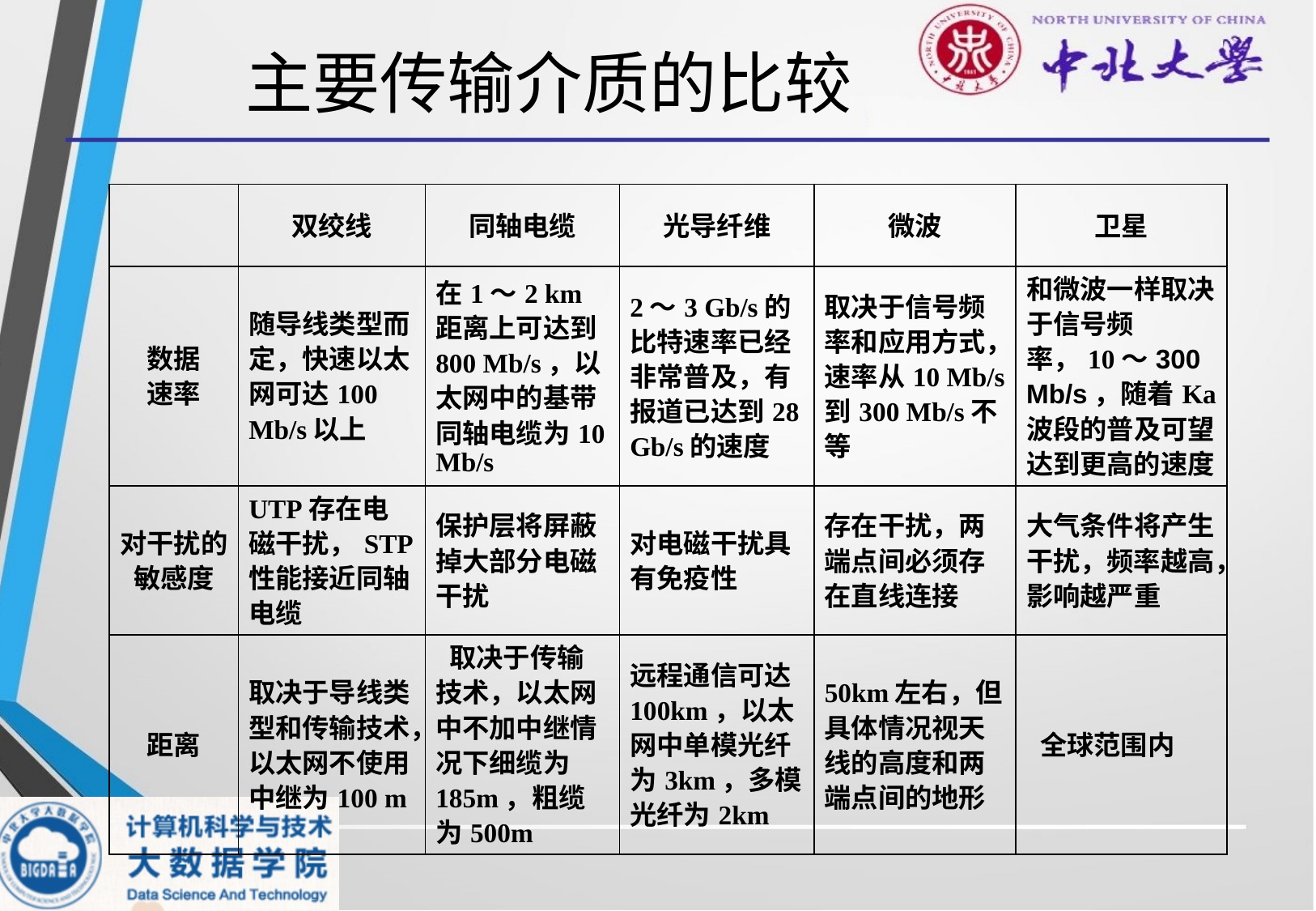

# 主要传输介质的比较
|  | 双绞线 | 同轴电缆 | 光导纤维 | 微波 | 卫星 |
| --- | --- | --- | --- | --- | --- |
| 数据 速率 | 随导线类型而定，快速以太网可达100 Mb/s以上 | 在1～2 km距离上可达到800 Mb/s，以太网中的基带同轴电缆为10 Mb/s | 2～3 Gb/s的比特速率已经非常普及，有报道已达到28 Gb/s的速度 | 取决于信号频率和应用方式，速率从10 Mb/s到300 Mb/s不等 | 和微波一样取决于信号频率，10～300 Mb/s，随着Ka波段的普及可望达到更高的速度 |
| 对干扰的敏感度 | UTP存在电磁干扰，STP性能接近同轴电缆 | 保护层将屏蔽掉大部分电磁干扰 | 对电磁干扰具有免疫性 | 存在干扰，两端点间必须存在直线连接 | 大气条件将产生干扰，频率越高，影响越严重 |
| 距离 | 取决于导线类型和传输技术，以太网不使用中继为100 m | 取决于传输技术，以太网中不加中继情况下细缆为185m，粗缆为500m | 远程通信可达100km，以太网中单模光纤为3km，多模光纤为2km | 50km左右，但具体情况视天线的高度和两端点间的地形 | 全球范围内 |
86